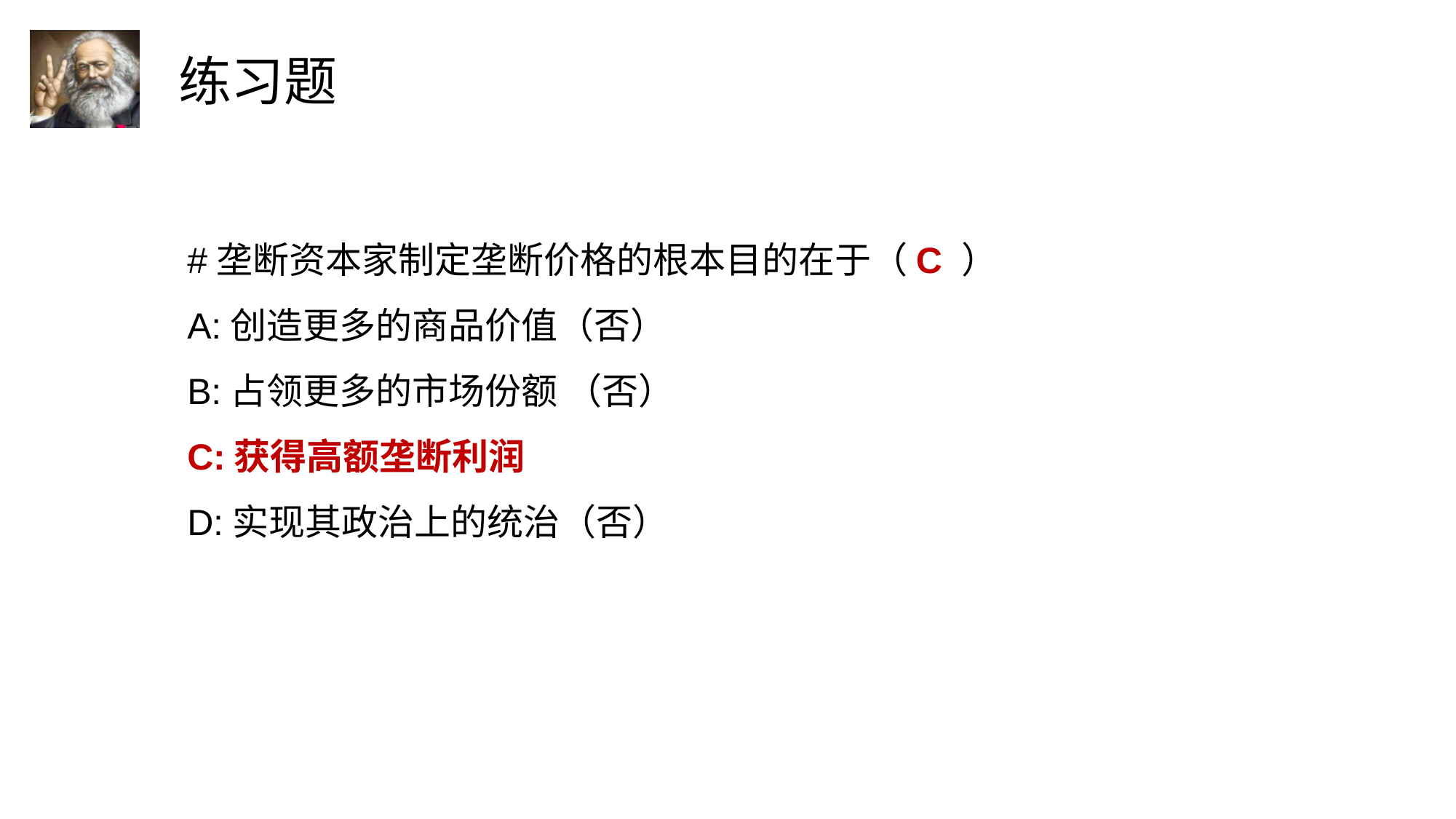

#垄断资本家制定垄断价格的根本目的在于（C ）
A:创造更多的商品价值（否）
B:占领更多的市场份额 （否）
C:获得高额垄断利润
D:实现其政治上的统治（否）